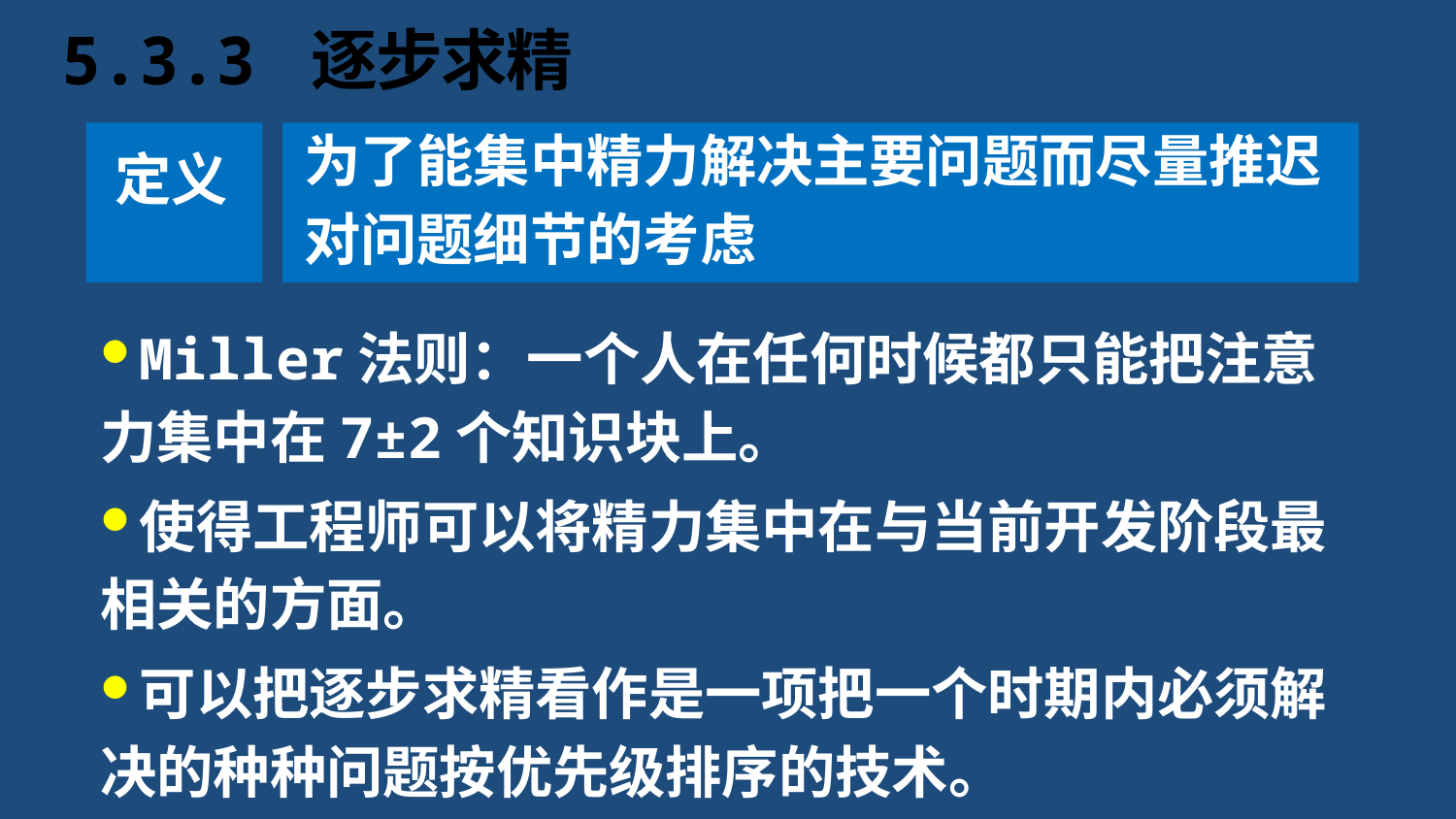

# 5.3.3 逐步求精
定义
为了能集中精力解决主要问题而尽量推迟对问题细节的考虑
Miller法则：一个人在任何时候都只能把注意力集中在7±2个知识块上。
使得工程师可以将精力集中在与当前开发阶段最相关的方面。
可以把逐步求精看作是一项把一个时期内必须解决的种种问题按优先级排序的技术。